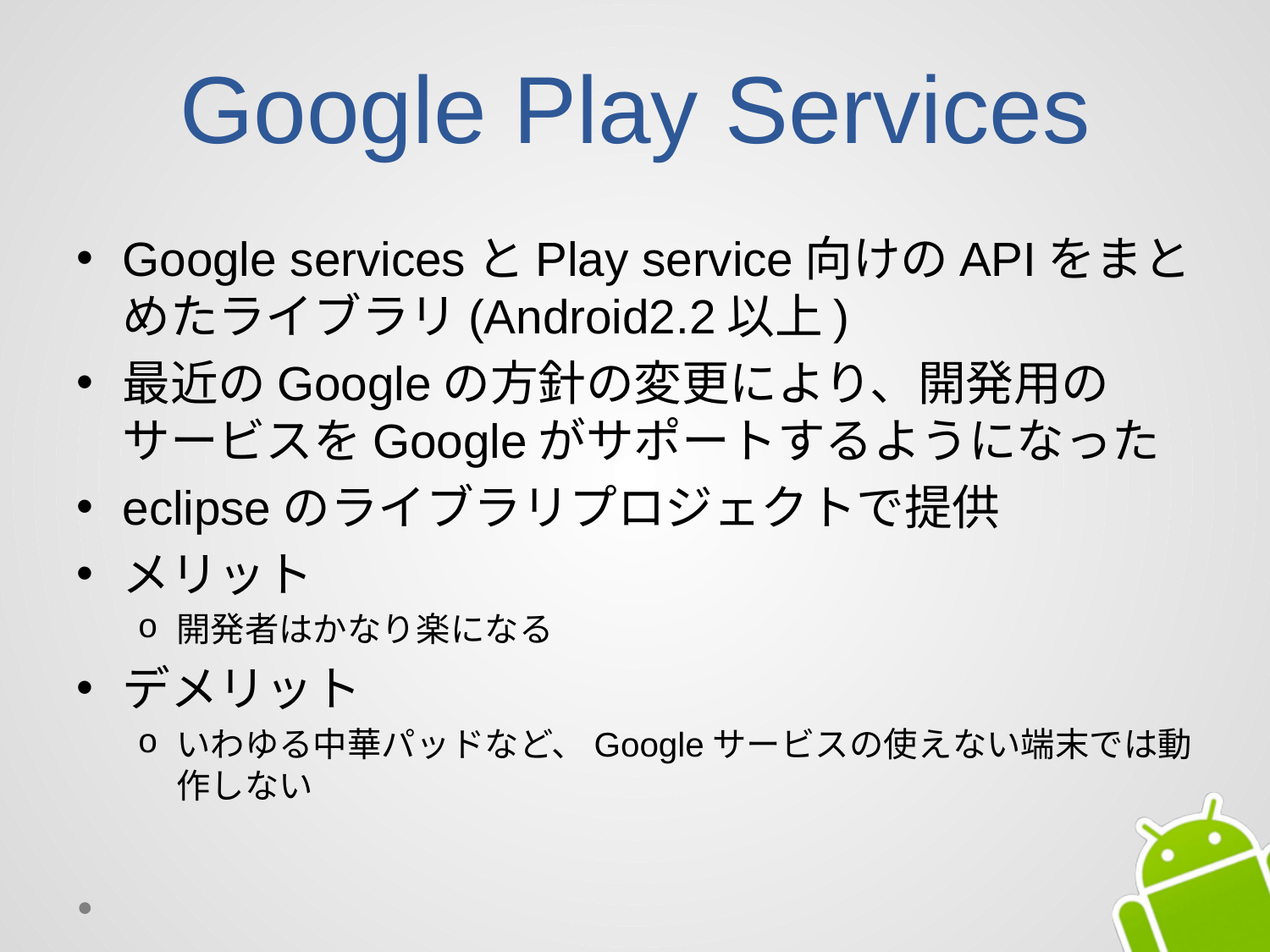

# Google Play Services
Google servicesとPlay service向けのAPIをまとめたライブラリ(Android2.2以上)
最近のGoogleの方針の変更により、開発用のサービスをGoogleがサポートするようになった
eclipseのライブラリプロジェクトで提供
メリット
開発者はかなり楽になる
デメリット
いわゆる中華パッドなど、Googleサービスの使えない端末では動作しない